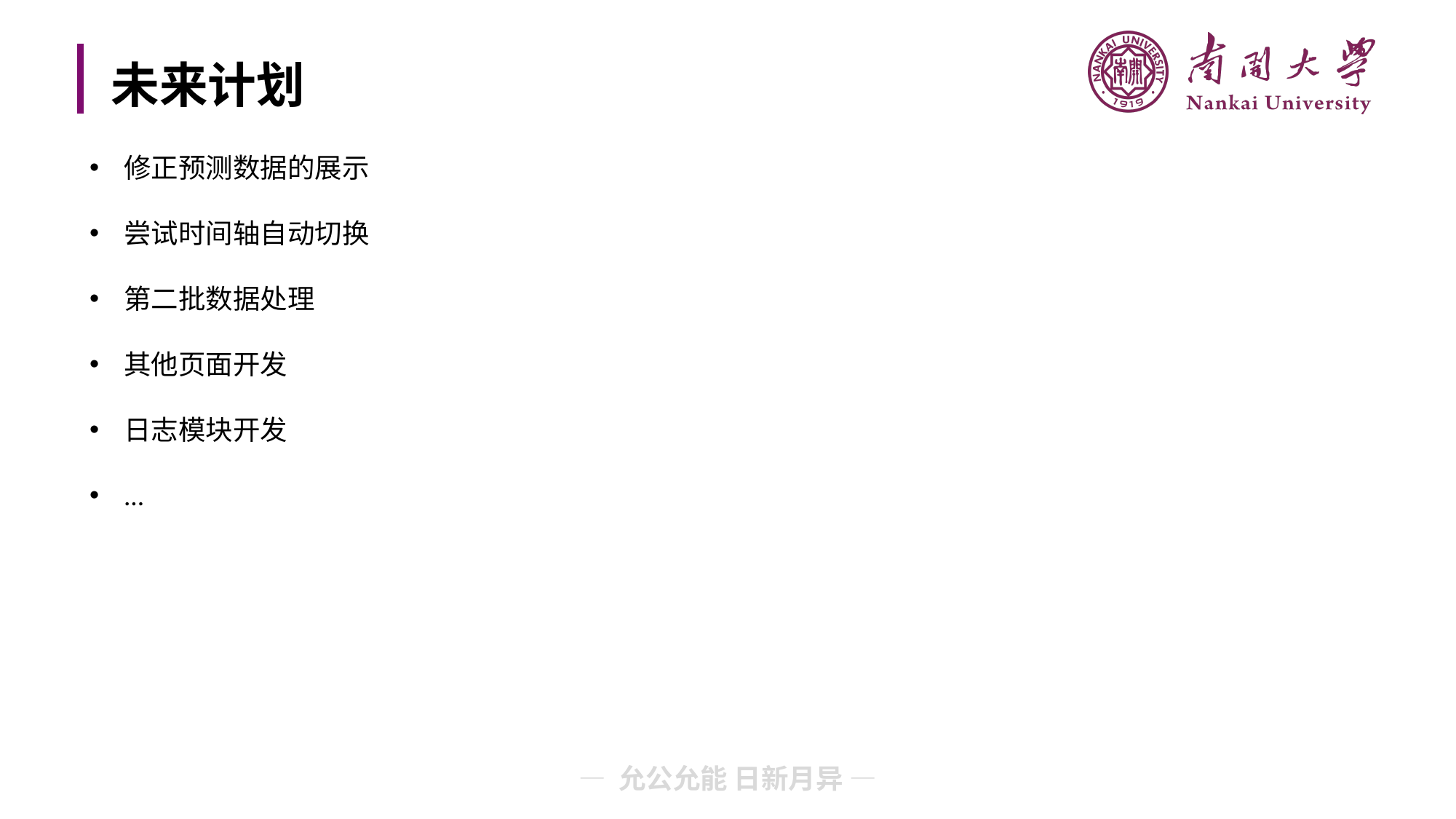

# 未来计划
修正预测数据的展示

尝试时间轴自动切换

第二批数据处理

其他页面开发

日志模块开发

...